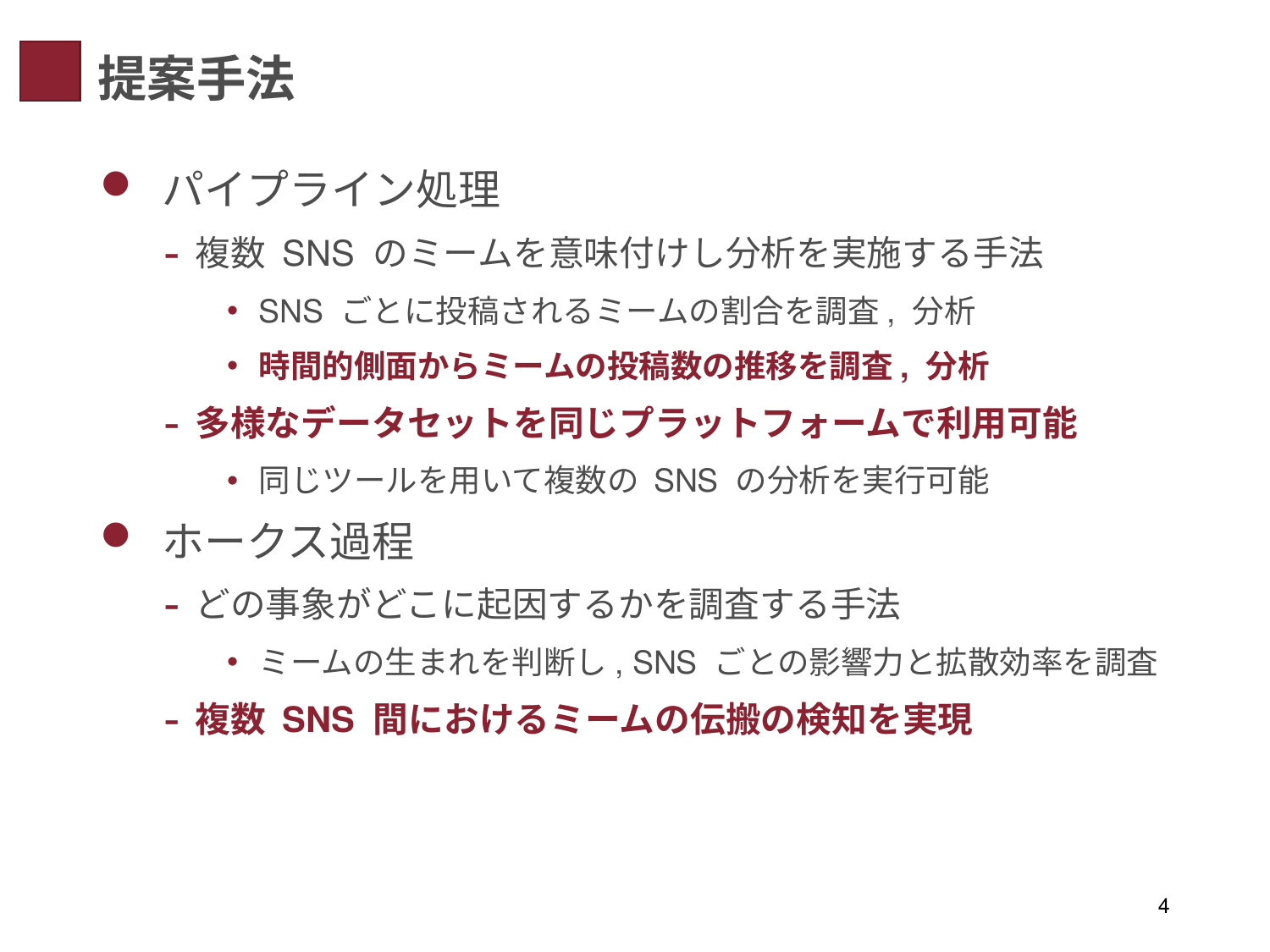

# 提案手法
 パイプライン処理
複数 SNS のミームを意味付けし分析を実施する手法
SNS ごとに投稿されるミームの割合を調査, 分析
時間的側面からミームの投稿数の推移を調査, 分析
多様なデータセットを同じプラットフォームで利用可能
同じツールを用いて複数の SNS の分析を実行可能
 ホークス過程
どの事象がどこに起因するかを調査する手法
ミームの生まれを判断し, SNS ごとの影響力と拡散効率を調査
複数 SNS 間におけるミームの伝搬の検知を実現
4